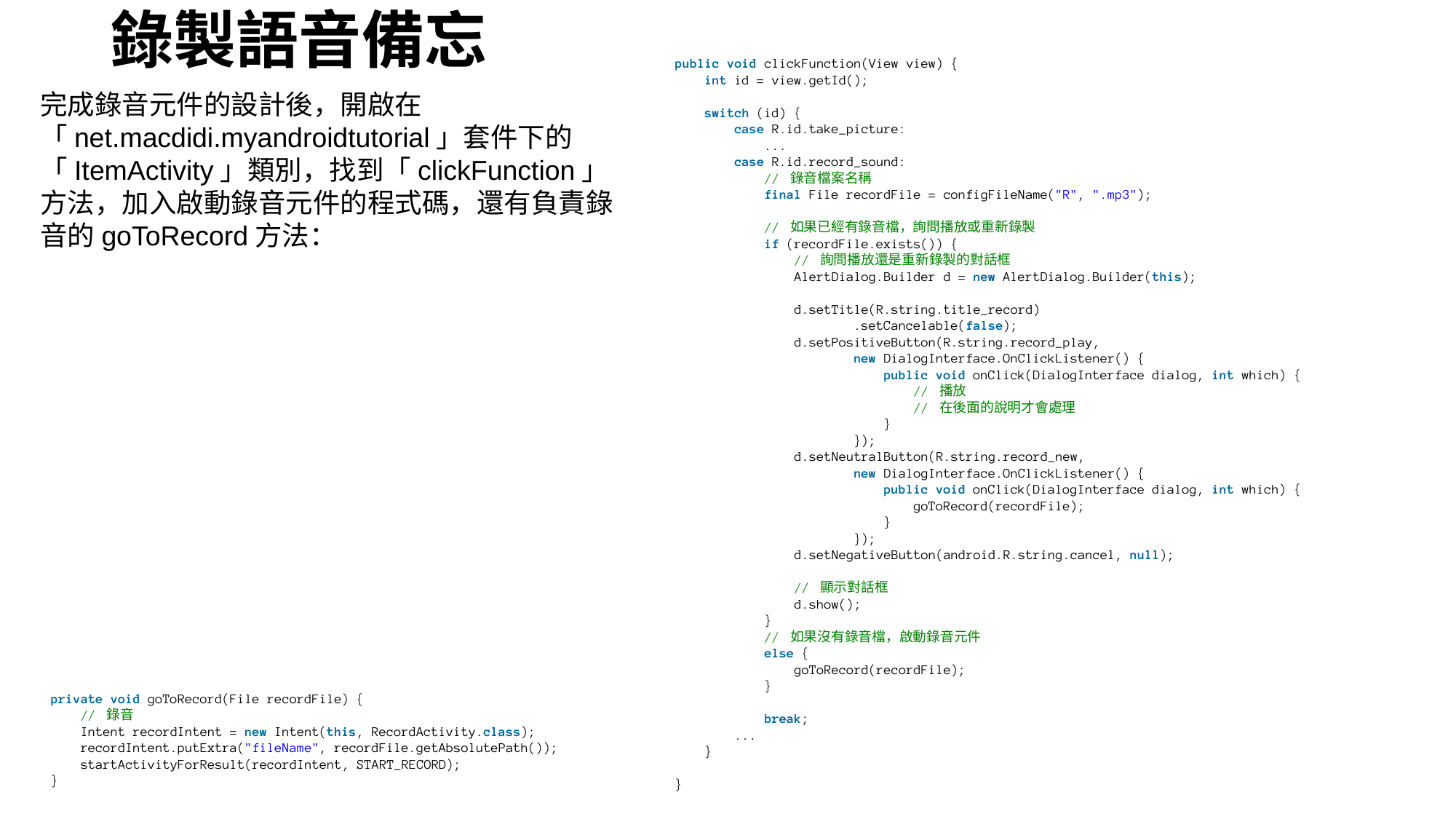

# 錄製語音備忘
public void clickFunction(View view) {
    int id = view.getId();

    switch (id) {
        case R.id.take_picture:
            ...
        case R.id.record_sound:
            // 錄音檔案名稱
            final File recordFile = configFileName("R", ".mp3");

            // 如果已經有錄音檔，詢問播放或重新錄製
            if (recordFile.exists()) {
                // 詢問播放還是重新錄製的對話框
                AlertDialog.Builder d = new AlertDialog.Builder(this);

                d.setTitle(R.string.title_record)
                        .setCancelable(false);
                d.setPositiveButton(R.string.record_play,
                        new DialogInterface.OnClickListener() {
                            public void onClick(DialogInterface dialog, int which) {
                                // 播放
                                // 在後面的說明才會處理
                            }
                        });
                d.setNeutralButton(R.string.record_new,
                        new DialogInterface.OnClickListener() {
                            public void onClick(DialogInterface dialog, int which) {
                                goToRecord(recordFile);
                            }
                        });
                d.setNegativeButton(android.R.string.cancel, null);

                // 顯示對話框
                d.show();
            }
            // 如果沒有錄音檔，啟動錄音元件
            else {
                goToRecord(recordFile);
            }

            break;
        ...
    }

}
完成錄音元件的設計後，開啟在「net.macdidi.myandroidtutorial」套件下的「ItemActivity」類別，找到「clickFunction」方法，加入啟動錄音元件的程式碼，還有負責錄音的goToRecord方法：
private void goToRecord(File recordFile) {
    // 錄音
    Intent recordIntent = new Intent(this, RecordActivity.class);
    recordIntent.putExtra("fileName", recordFile.getAbsolutePath());
    startActivityForResult(recordIntent, START_RECORD);
}